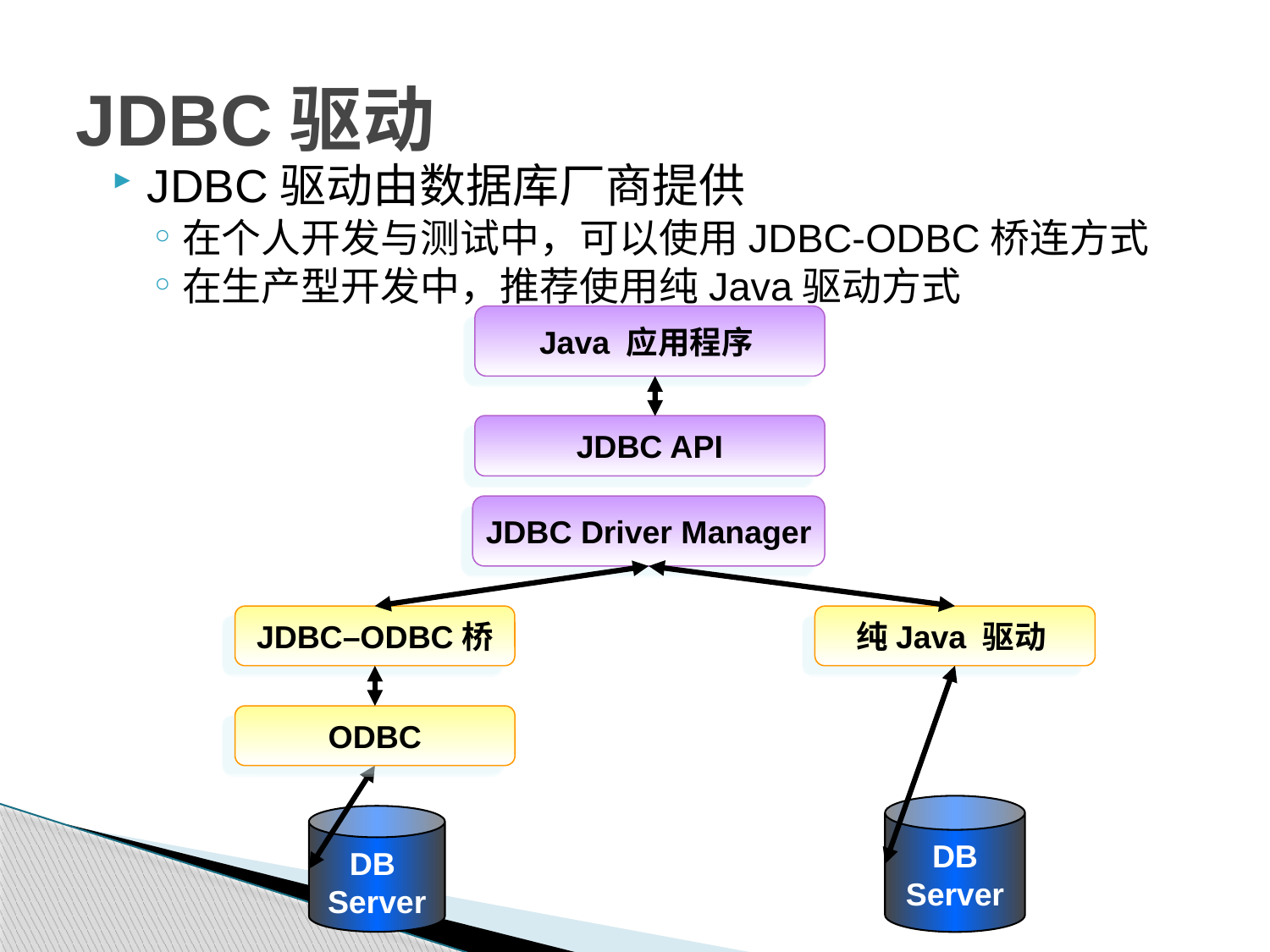

# JDBC驱动
JDBC驱动由数据库厂商提供
在个人开发与测试中，可以使用JDBC-ODBC桥连方式
在生产型开发中，推荐使用纯Java驱动方式
Java 应用程序

JDBC API
JDBC Driver Manager
JDBC–ODBC桥
纯Java 驱动
ODBC
DB
Server
DB
Server